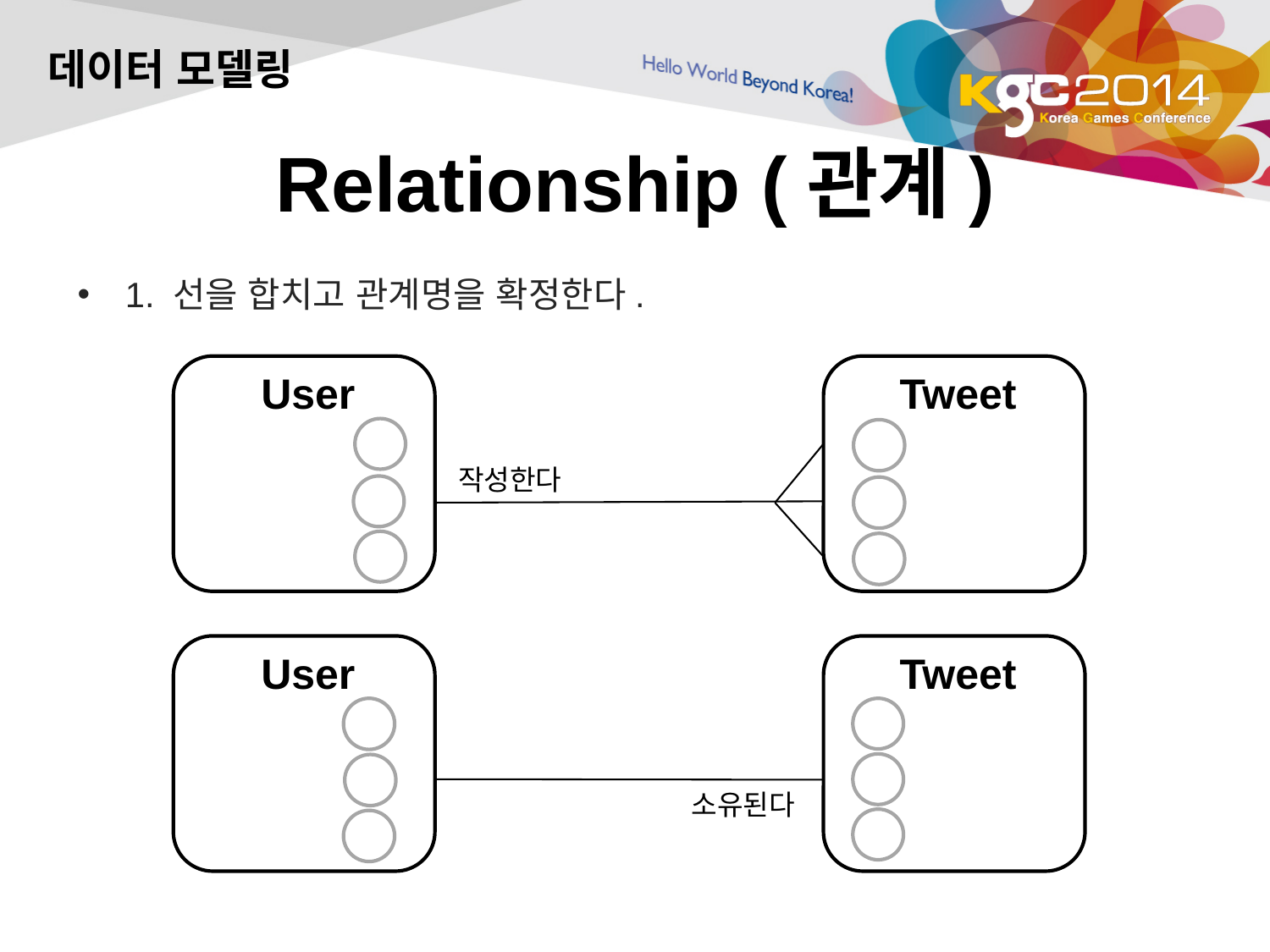

데이터 모델링
# Relationship (관계)
1. 선을 합치고 관계명을 확정한다.

User
Tweet

작성한다

User
Tweet

소유된다